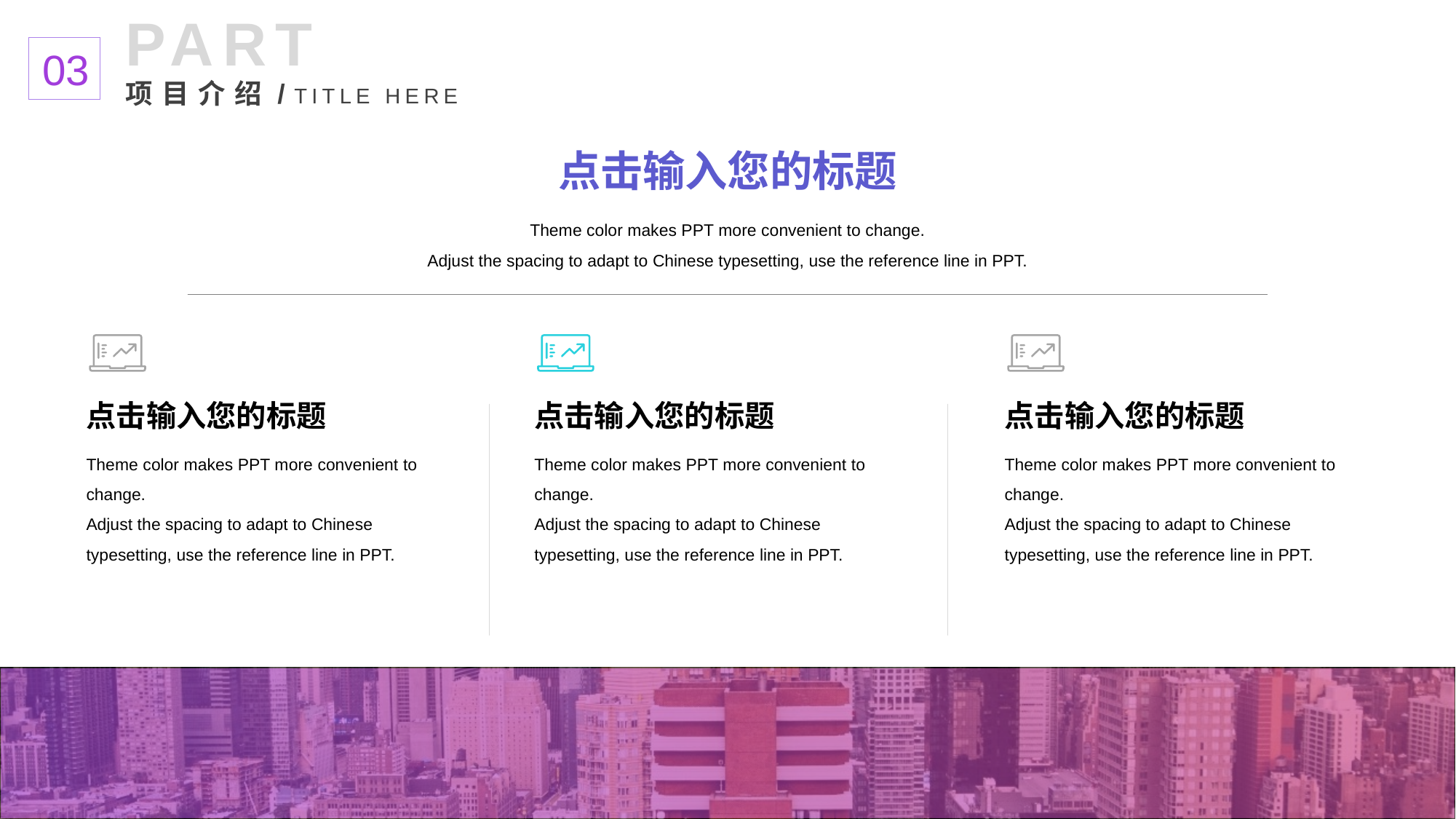

PART
项目介绍/TITLE HERE
03
点击输入您的标题
Theme color makes PPT more convenient to change.
Adjust the spacing to adapt to Chinese typesetting, use the reference line in PPT.

点击输入您的标题
点击输入您的标题
点击输入您的标题
Theme color makes PPT more convenient to change.
Adjust the spacing to adapt to Chinese typesetting, use the reference line in PPT.
Theme color makes PPT more convenient to change.
Adjust the spacing to adapt to Chinese typesetting, use the reference line in PPT.
Theme color makes PPT more convenient to change.
Adjust the spacing to adapt to Chinese typesetting, use the reference line in PPT.